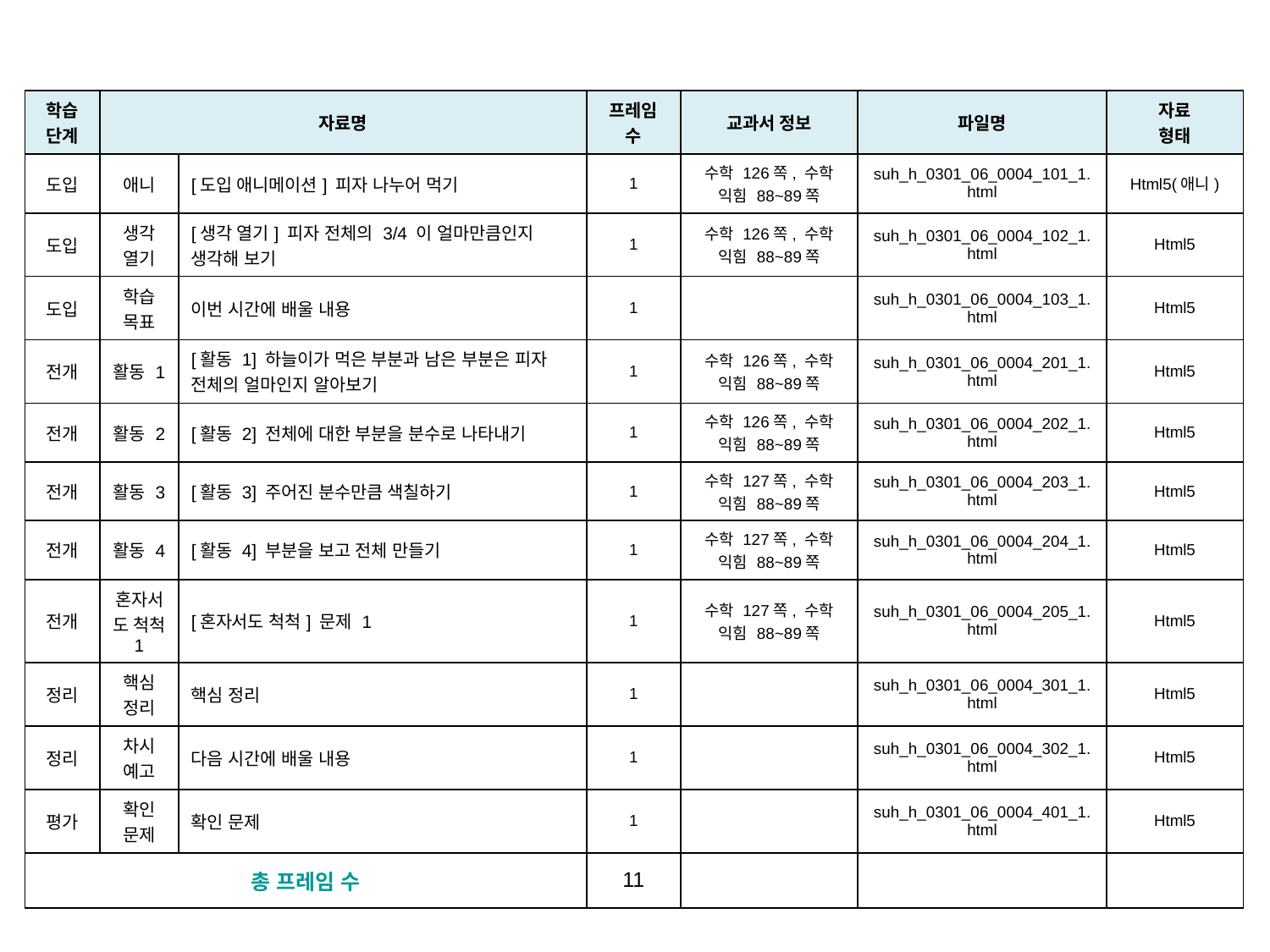

| 학습 단계 | 자료명 |  | 프레임 수 | 교과서 정보 | 파일명 | 자료 형태 |
| --- | --- | --- | --- | --- | --- | --- |
| 도입 | 애니 | [도입 애니메이션] 피자 나누어 먹기 | 1 | 수학 126쪽, 수학 익힘 88~89쪽 | suh\_h\_0301\_06\_0004\_101\_1.html | Html5(애니) |
| 도입 | 생각 열기 | [생각 열기] 피자 전체의 3/4 이 얼마만큼인지 생각해 보기 | 1 | 수학 126쪽, 수학 익힘 88~89쪽 | suh\_h\_0301\_06\_0004\_102\_1.html | Html5 |
| 도입 | 학습 목표 | 이번 시간에 배울 내용 | 1 |  | suh\_h\_0301\_06\_0004\_103\_1.html | Html5 |
| 전개 | 활동 1 | [활동 1] 하늘이가 먹은 부분과 남은 부분은 피자 전체의 얼마인지 알아보기 | 1 | 수학 126쪽, 수학 익힘 88~89쪽 | suh\_h\_0301\_06\_0004\_201\_1.html | Html5 |
| 전개 | 활동 2 | [활동 2] 전체에 대한 부분을 분수로 나타내기 | 1 | 수학 126쪽, 수학 익힘 88~89쪽 | suh\_h\_0301\_06\_0004\_202\_1.html | Html5 |
| 전개 | 활동 3 | [활동 3] 주어진 분수만큼 색칠하기 | 1 | 수학 127쪽, 수학 익힘 88~89쪽 | suh\_h\_0301\_06\_0004\_203\_1.html | Html5 |
| 전개 | 활동 4 | [활동 4] 부분을 보고 전체 만들기 | 1 | 수학 127쪽, 수학 익힘 88~89쪽 | suh\_h\_0301\_06\_0004\_204\_1.html | Html5 |
| 전개 | 혼자서도 척척 1 | [혼자서도 척척] 문제 1 | 1 | 수학 127쪽, 수학 익힘 88~89쪽 | suh\_h\_0301\_06\_0004\_205\_1.html | Html5 |
| 정리 | 핵심 정리 | 핵심 정리 | 1 |  | suh\_h\_0301\_06\_0004\_301\_1.html | Html5 |
| 정리 | 차시 예고 | 다음 시간에 배울 내용 | 1 |  | suh\_h\_0301\_06\_0004\_302\_1.html | Html5 |
| 평가 | 확인 문제 | 확인 문제 | 1 |  | suh\_h\_0301\_06\_0004\_401\_1.html | Html5 |
| 총 프레임 수 |  |  | 11 |  |  |  |